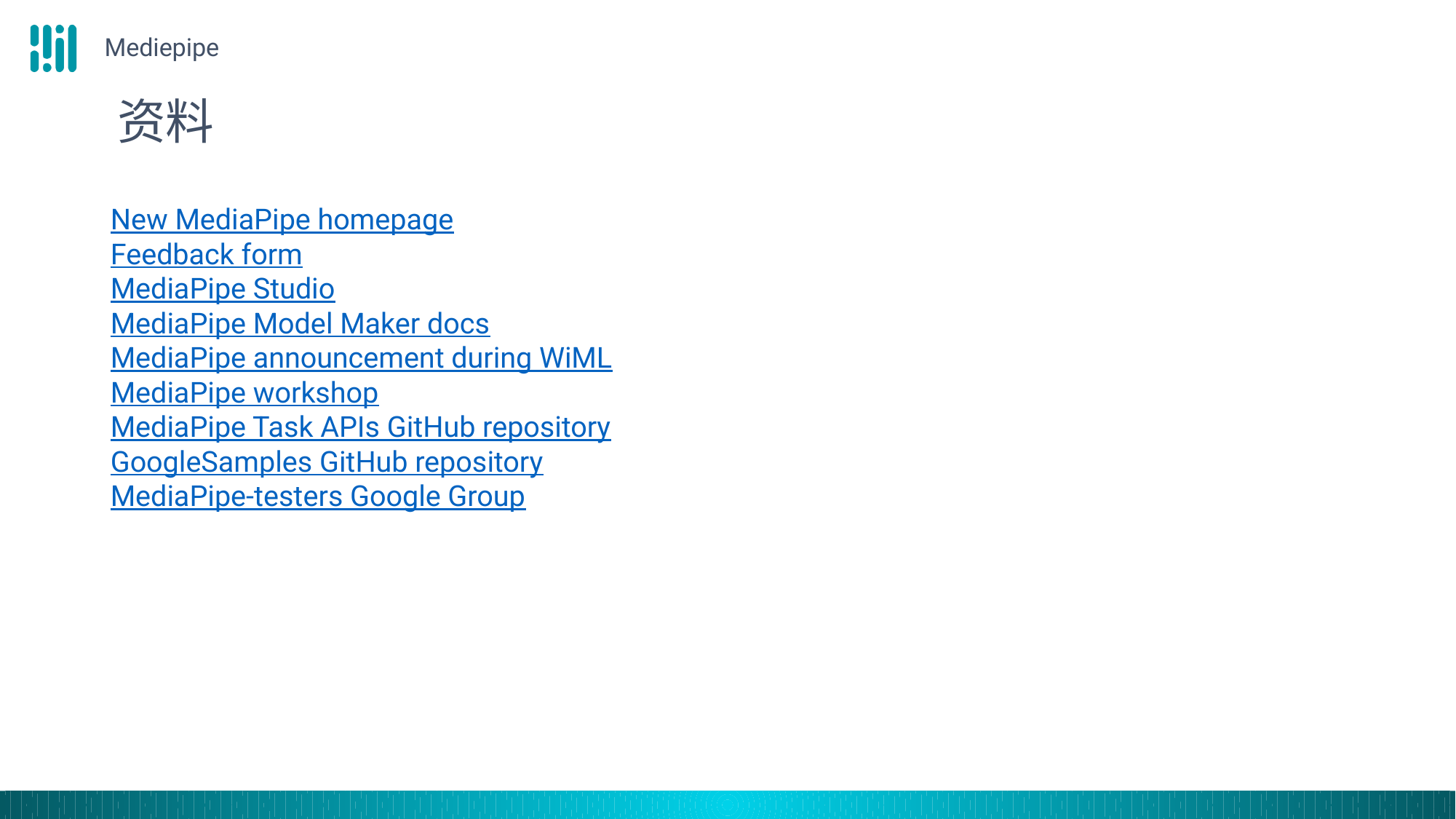

Mediepipe
资料

New MediaPipe homepage
Feedback form
MediaPipe Studio
MediaPipe Model Maker docs
MediaPipe announcement during WiML
MediaPipe workshop
MediaPipe Task APIs GitHub repository
GoogleSamples GitHub repository
MediaPipe-testers Google Group